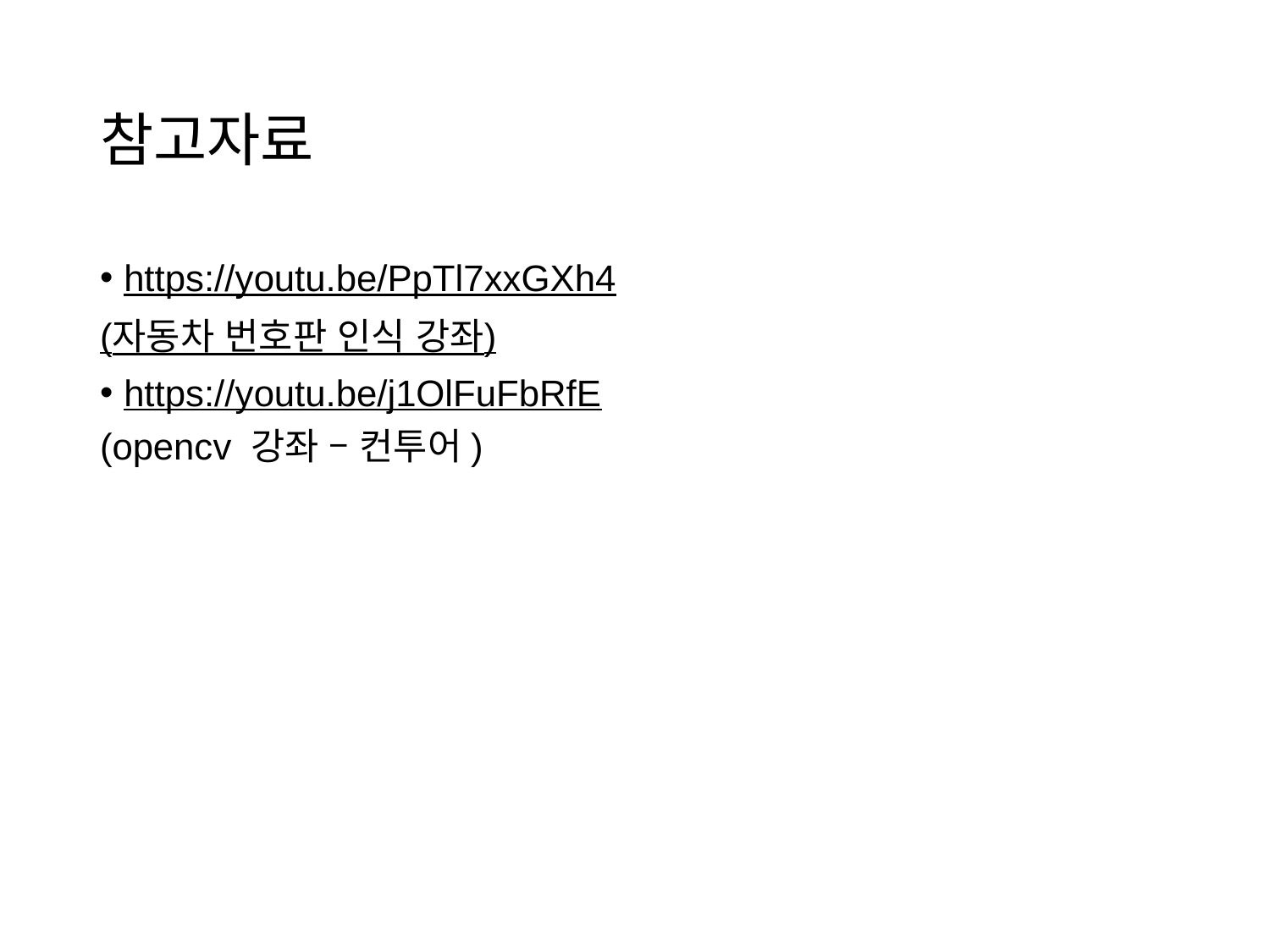

# 참고자료
https://youtu.be/PpTl7xxGXh4
(자동차 번호판 인식 강좌)
https://youtu.be/j1OlFuFbRfE
(opencv 강좌 – 컨투어)